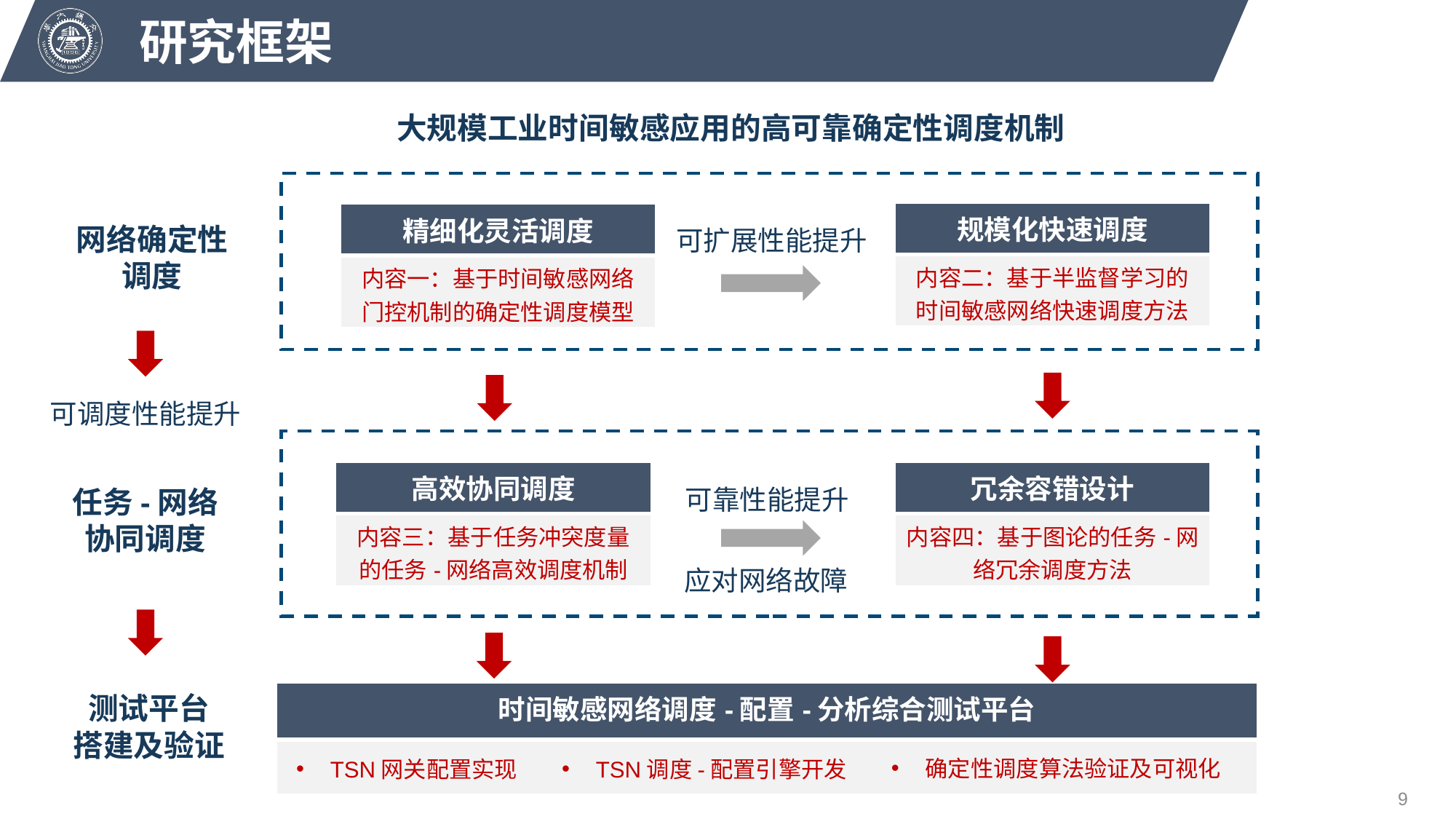

研究框架

大规模工业时间敏感应用的高可靠确定性调度机制

| 规模化快速调度 |
| --- |
| 内容二：基于半监督学习的时间敏感网络快速调度方法 |
| 精细化灵活调度 |
| --- |
| 内容一：基于时间敏感网络门控机制的确定性调度模型 |
网络确定性
调度
可扩展性能提升

可调度性能提升

| 高效协同调度 |
| --- |
| 内容三：基于任务冲突度量的任务-网络高效调度机制 |
| 冗余容错设计 |
| --- |
| 内容四：基于图论的任务-网络冗余调度方法 |
可靠性能提升
任务-网络
协同调度

应对网络故障

| 时间敏感网络调度-配置-分析综合测试平台 |
| --- |
|  |
测试平台
搭建及验证
确定性调度算法验证及可视化
TSN网关配置实现
TSN调度-配置引擎开发
9